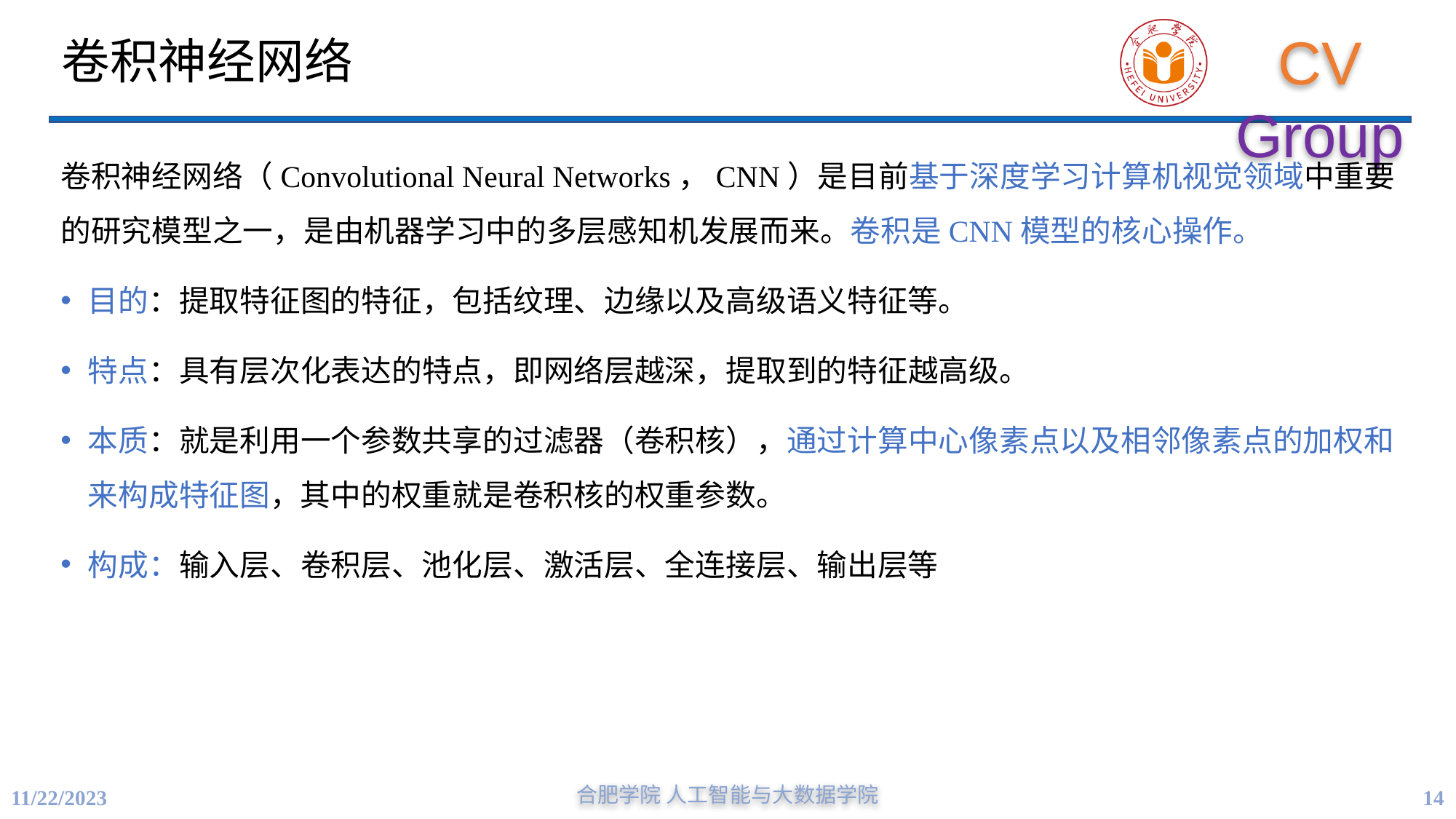

# 卷积神经网络
卷积神经网络（Convolutional Neural Networks，CNN）是目前基于深度学习计算机视觉领域中重要的研究模型之一，是由机器学习中的多层感知机发展而来。卷积是CNN模型的核心操作。
目的：提取特征图的特征，包括纹理、边缘以及高级语义特征等。
特点：具有层次化表达的特点，即网络层越深，提取到的特征越高级。
本质：就是利用一个参数共享的过滤器（卷积核），通过计算中心像素点以及相邻像素点的加权和来构成特征图，其中的权重就是卷积核的权重参数。
构成：输入层、卷积层、池化层、激活层、全连接层、输出层等

合肥学院 人工智能与大数据学院
14
11/22/2023